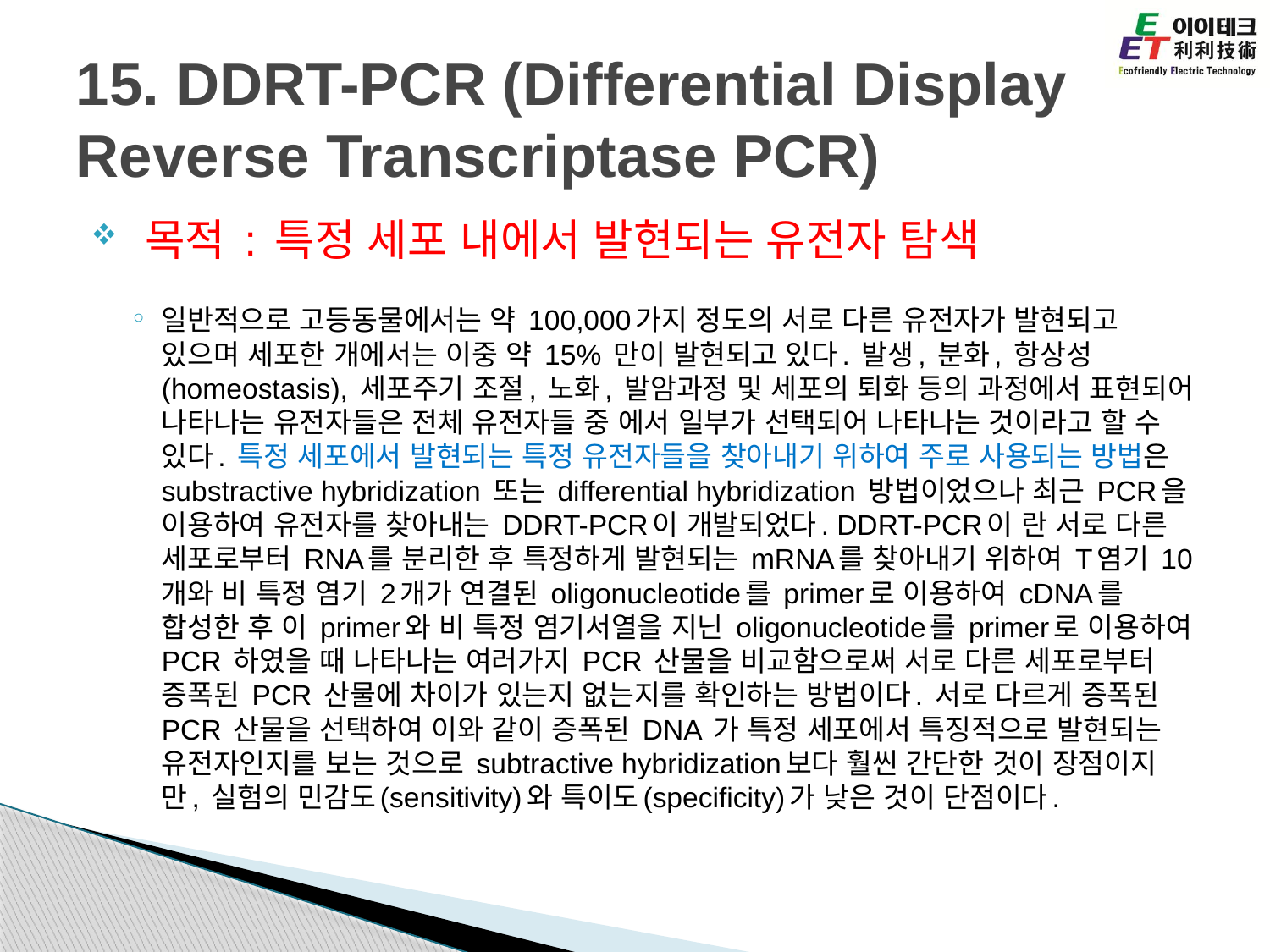

# 15. DDRT-PCR (Differential Display Reverse Transcriptase PCR)
 목적 : 특정 세포 내에서 발현되는 유전자 탐색

일반적으로 고등동물에서는 약 100,000가지 정도의 서로 다른 유전자가 발현되고 있으며 세포한 개에서는 이중 약 15% 만이 발현되고 있다. 발생, 분화, 항상성(homeostasis), 세포주기 조절, 노화, 발암과정 및 세포의 퇴화 등의 과정에서 표현되어 나타나는 유전자들은 전체 유전자들 중 에서 일부가 선택되어 나타나는 것이라고 할 수 있다. 특정 세포에서 발현되는 특정 유전자들을 찾아내기 위하여 주로 사용되는 방법은 substractive hybridization 또는 differential hybridization 방법이었으나 최근 PCR을 이용하여 유전자를 찾아내는 DDRT-PCR이 개발되었다. DDRT-PCR이 란 서로 다른 세포로부터 RNA를 분리한 후 특정하게 발현되는 mRNA를 찾아내기 위하여 T염기 10개와 비 특정 염기 2개가 연결된 oligonucleotide를 primer로 이용하여 cDNA를 합성한 후 이 primer와 비 특정 염기서열을 지닌 oligonucleotide를 primer로 이용하여 PCR 하였을 때 나타나는 여러가지 PCR 산물을 비교함으로써 서로 다른 세포로부터 증폭된 PCR 산물에 차이가 있는지 없는지를 확인하는 방법이다. 서로 다르게 증폭된 PCR 산물을 선택하여 이와 같이 증폭된 DNA 가 특정 세포에서 특징적으로 발현되는 유전자인지를 보는 것으로 subtractive hybridization보다 훨씬 간단한 것이 장점이지만, 실험의 민감도(sensitivity)와 특이도(specificity)가 낮은 것이 단점이다.